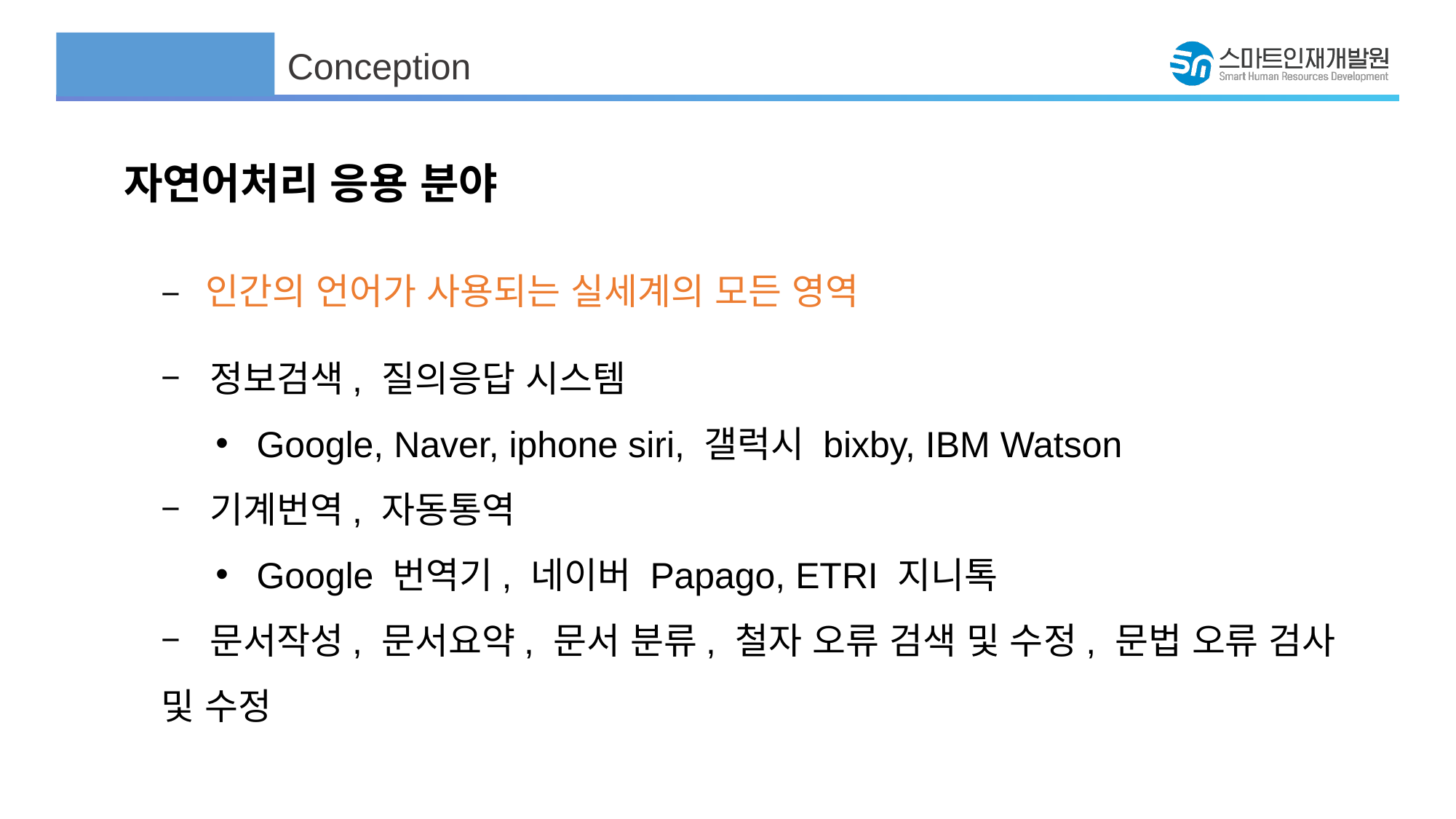

Conception
자연어처리 응용 분야
–  인간의 언어가 사용되는 실세계의 모든 영역
–  정보검색, 질의응답 시스템
Google, Naver, iphone siri, 갤럭시 bixby, IBM Watson
–  기계번역, 자동통역
Google 번역기, 네이버 Papago, ETRI 지니톡
–  문서작성, 문서요약, 문서 분류, 철자 오류 검색 및 수정, 문법 오류 검사 및 수정